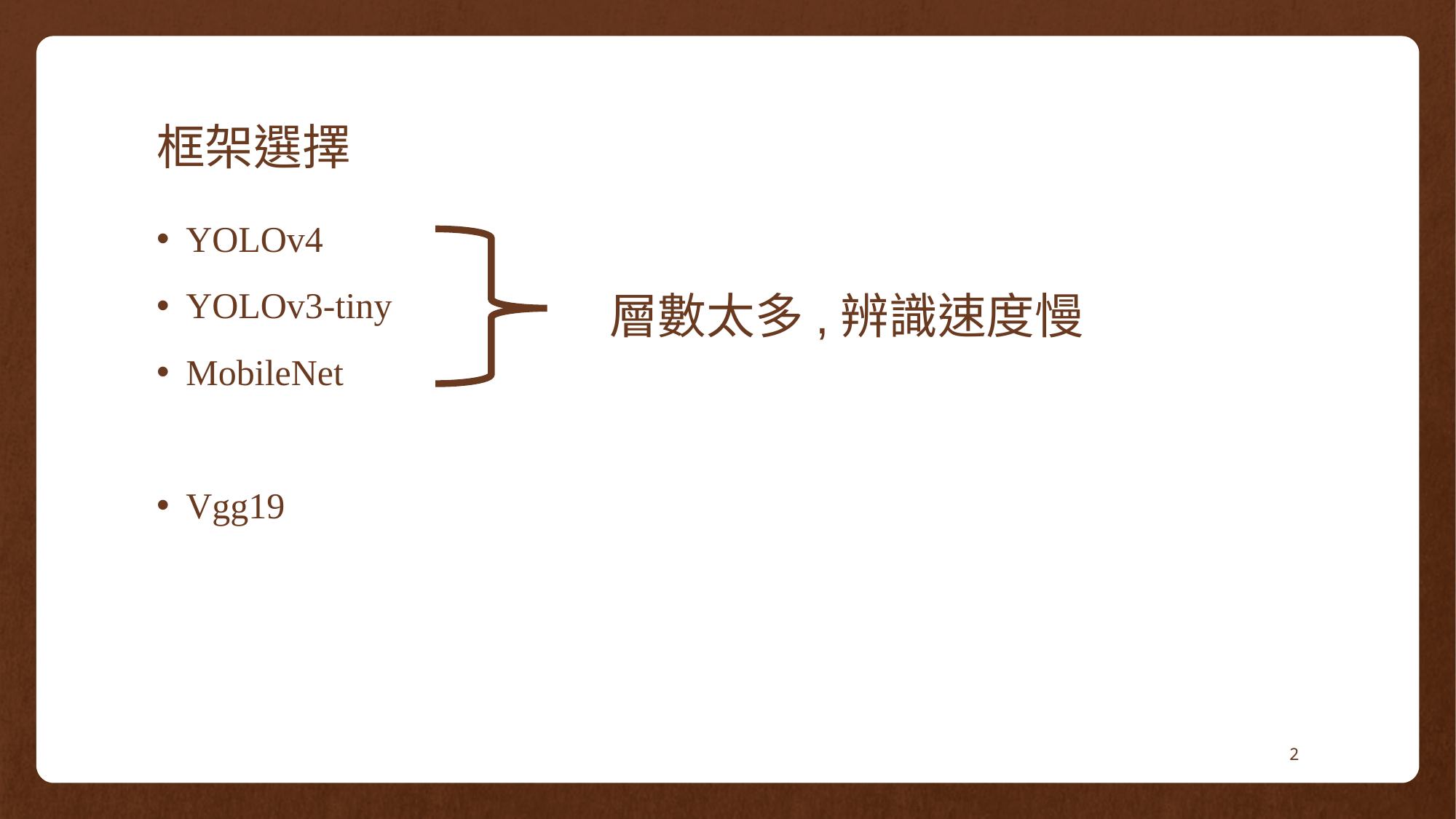

# 框架選擇
YOLOv4
YOLOv3-tiny
MobileNet

Vgg19

層數太多,辨識速度慢
2